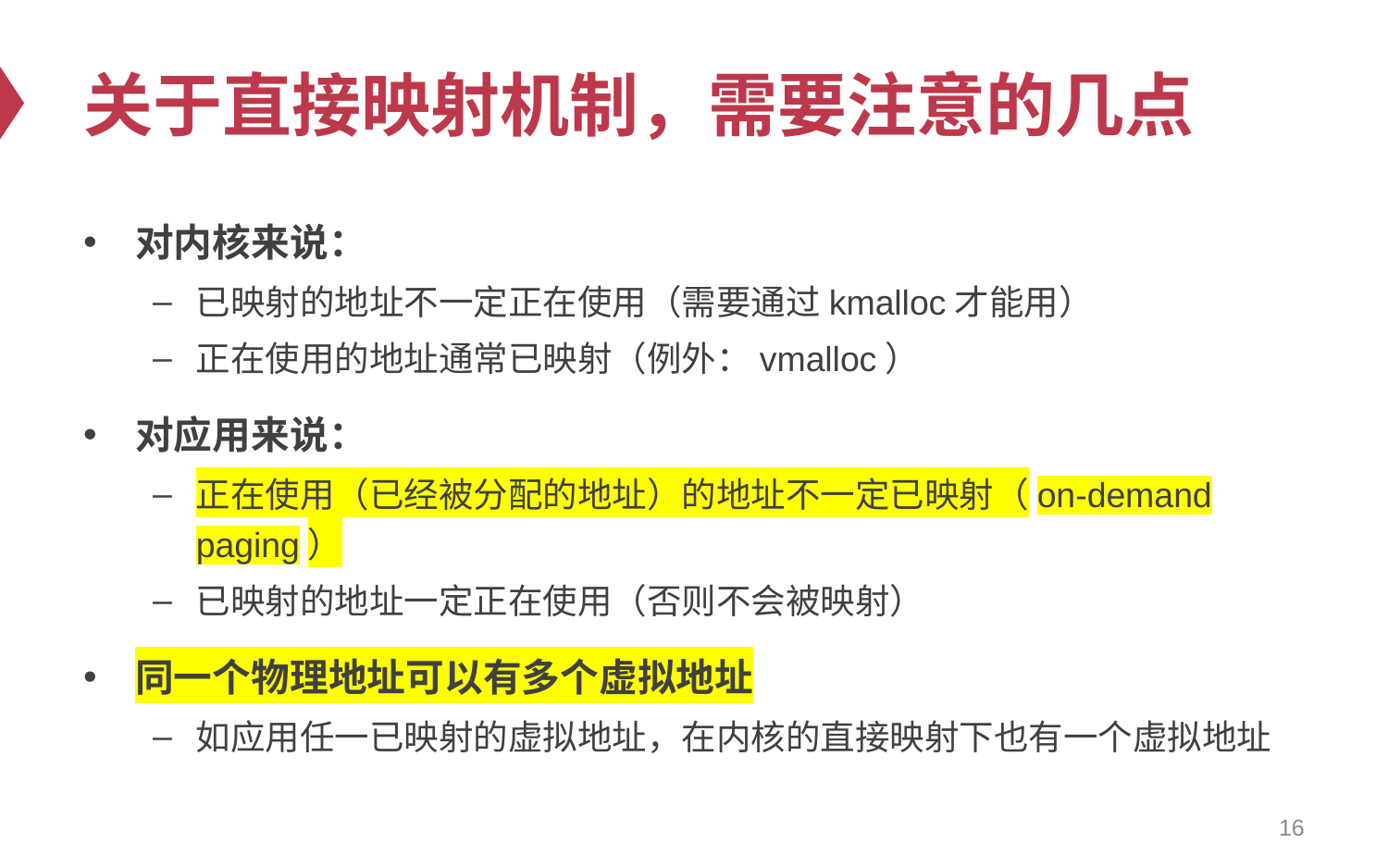

# 关于直接映射机制，需要注意的几点
对内核来说：
已映射的地址不一定正在使用（需要通过kmalloc才能用）
正在使用的地址通常已映射（例外：vmalloc）
对应用来说：
正在使用（已经被分配的地址）的地址不一定已映射（on-demand paging）
已映射的地址一定正在使用（否则不会被映射）
同一个物理地址可以有多个虚拟地址
如应用任一已映射的虚拟地址，在内核的直接映射下也有一个虚拟地址
16